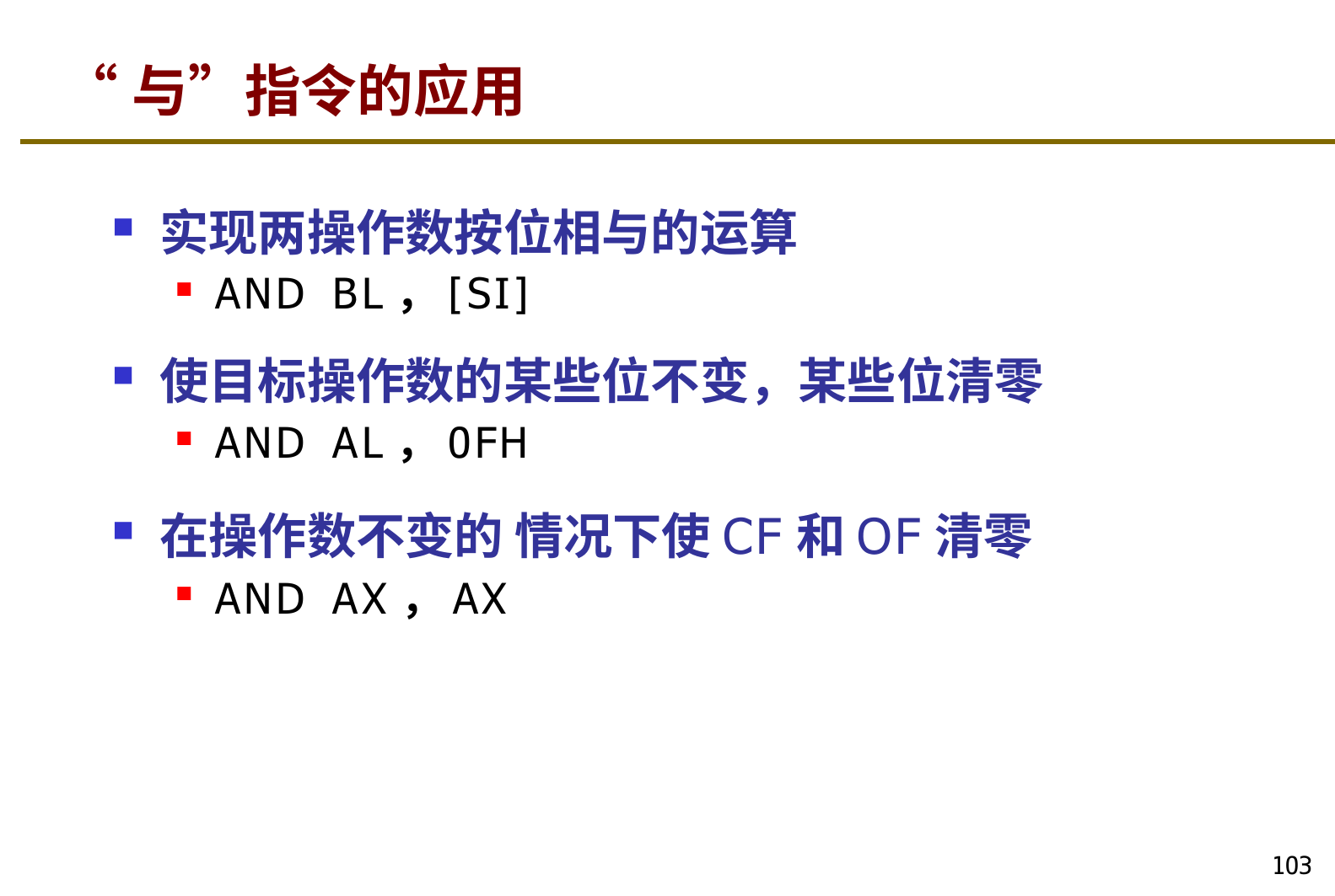

# “与”指令的应用
实现两操作数按位相与的运算
AND  BL，[SI]
使目标操作数的某些位不变，某些位清零
AND  AL，0FH
在操作数不变的 情况下使CF和OF清零
AND  AX，AX
103